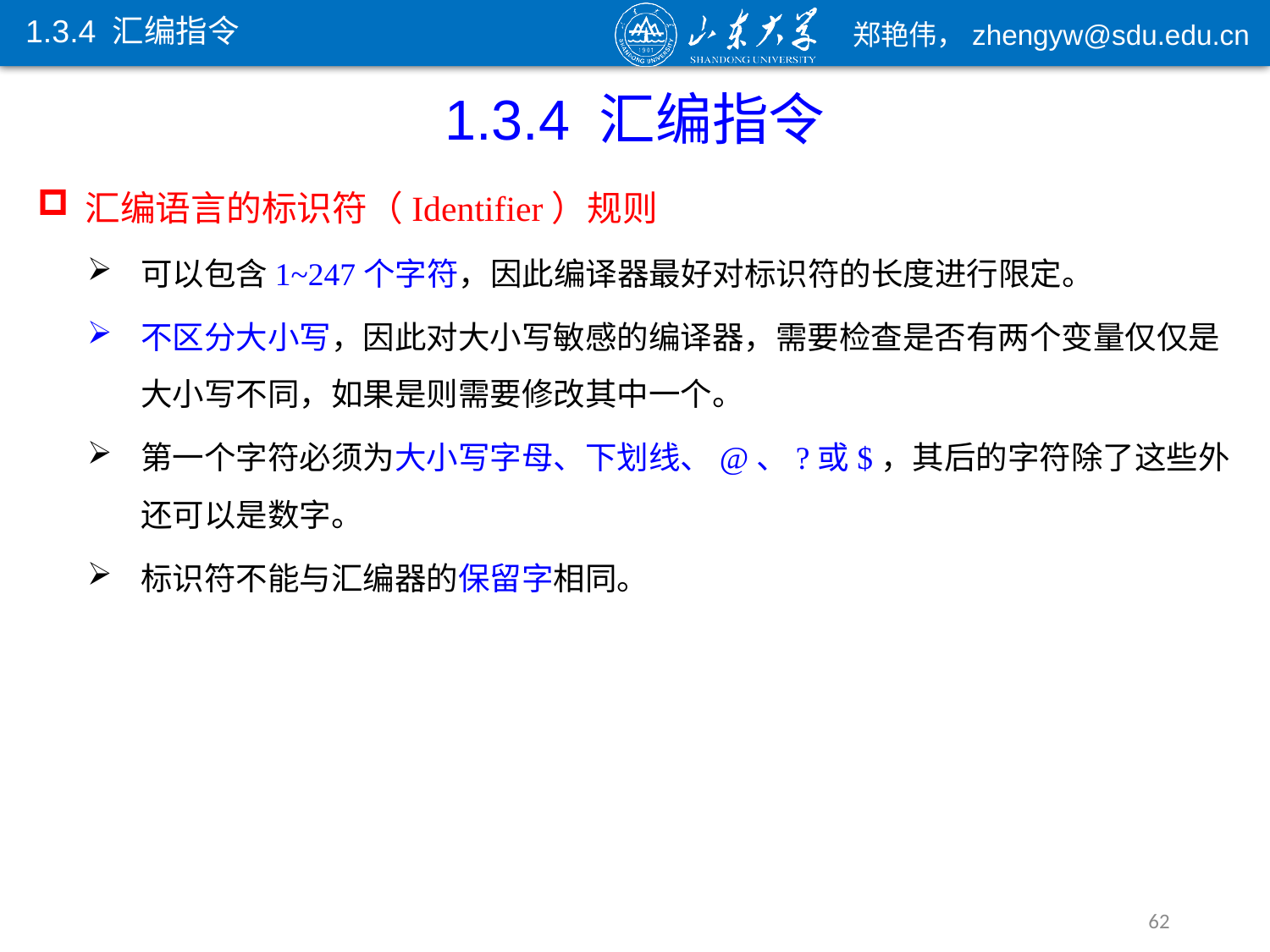

1.3.4 汇编指令
1.3.4 汇编指令
汇编语言的标识符（Identifier）规则
可以包含1~247个字符，因此编译器最好对标识符的长度进行限定。
不区分大小写，因此对大小写敏感的编译器，需要检查是否有两个变量仅仅是大小写不同，如果是则需要修改其中一个。
第一个字符必须为大小写字母、下划线、@、?或$，其后的字符除了这些外还可以是数字。
标识符不能与汇编器的保留字相同。
62